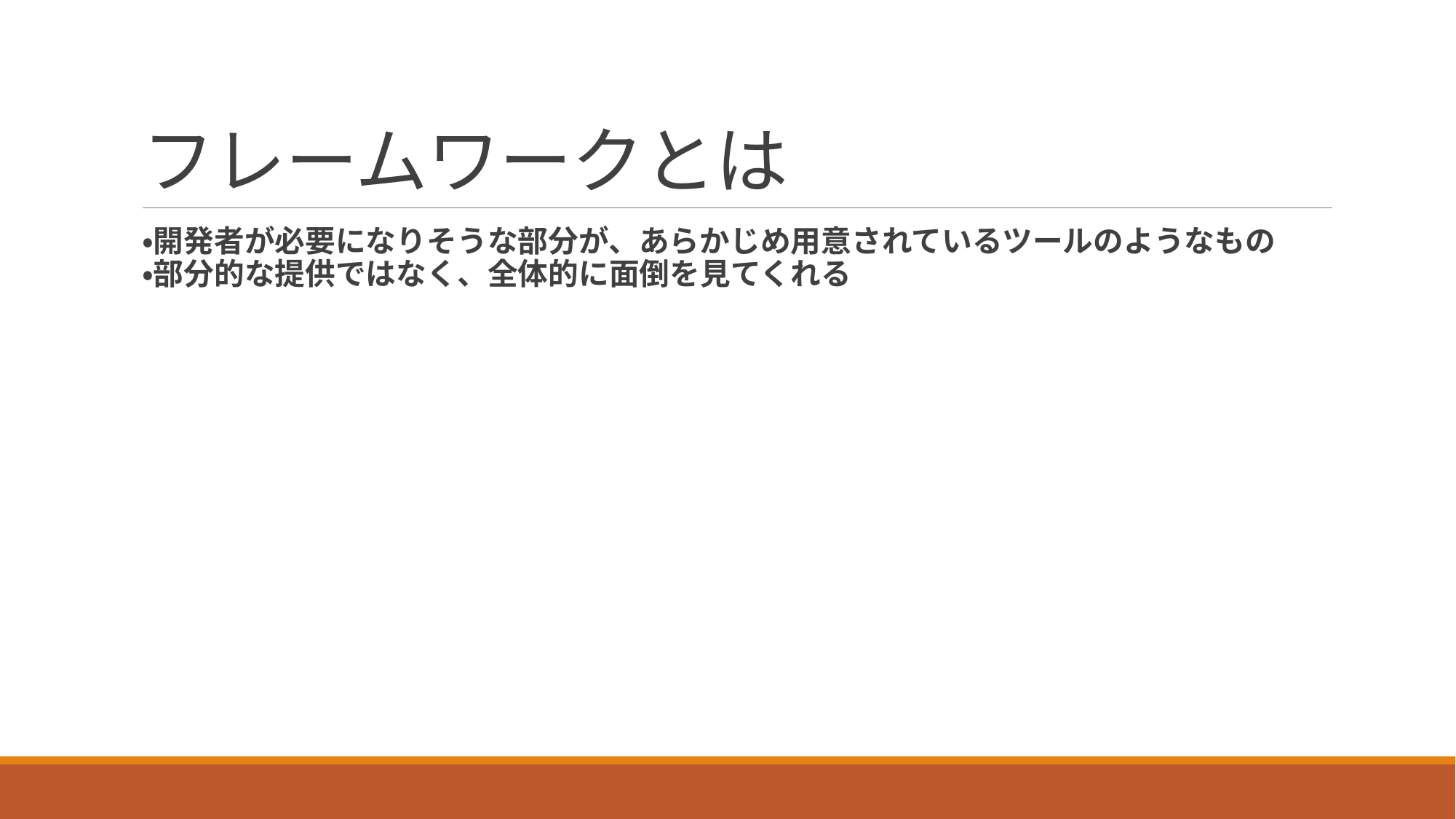

# フレームワークとは
・開発者が必要になりそうな部分が、あらかじめ用意されているツールのようなもの
・部分的な提供ではなく、全体的に面倒を見てくれる